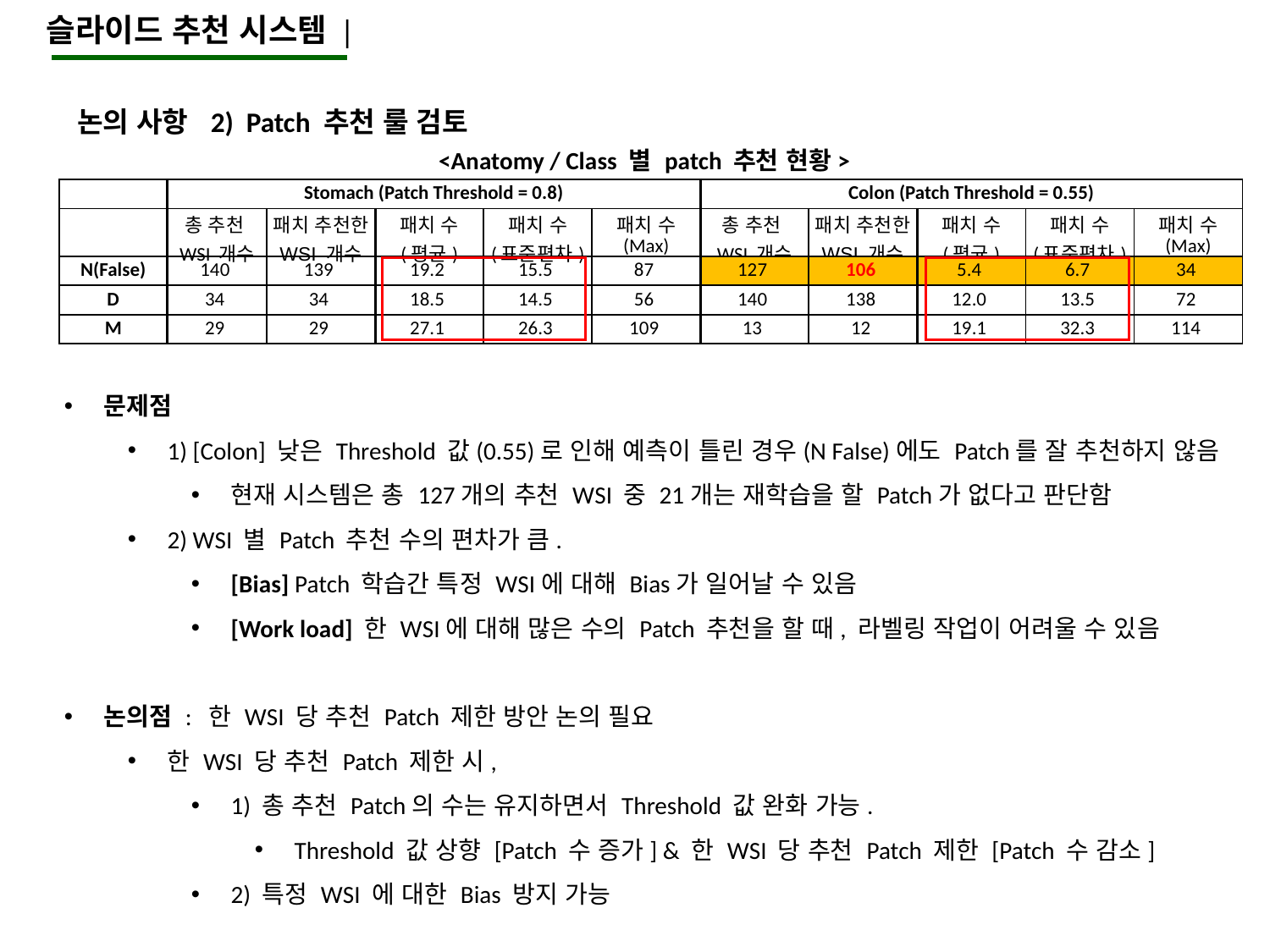

슬라이드 추천 시스템 |
논의 사항  2)  Patch 추천 룰 검토
<Anatomy / Class 별 patch 추천 현황>
|  | Stomach (Patch Threshold = 0.8) |  |  |  |  | Colon (Patch Threshold = 0.55) |  |  |  |  |
| --- | --- | --- | --- | --- | --- | --- | --- | --- | --- | --- |
|  | 총 추천 WSI 개수 | 패치 추천한 WSI 개수 | 패치 수 (평균) | 패치 수 (표준편차) | 패치 수 (Max) | 총 추천 WSI 개수 | 패치 추천한 WSI 개수 | 패치 수 (평균) | 패치 수 (표준편차) | 패치 수 (Max) |
| N(False) | 140 | 139 | 19.2 | 15.5 | 87 | 127 | 106 | 5.4 | 6.7 | 34 |
| D | 34 | 34 | 18.5 | 14.5 | 56 | 140 | 138 | 12.0 | 13.5 | 72 |
| M | 29 | 29 | 27.1 | 26.3 | 109 | 13 | 12 | 19.1 | 32.3 | 114 |

문제점
1) [Colon] 낮은 Threshold 값(0.55)로 인해 예측이 틀린 경우(N False)에도 Patch를 잘 추천하지 않음
현재 시스템은 총 127개의 추천 WSI 중 21개는 재학습을 할 Patch가 없다고 판단함
2) WSI 별 Patch 추천 수의 편차가 큼.
[Bias] Patch 학습간 특정 WSI에 대해 Bias가 일어날 수 있음
[Work load] 한 WSI에 대해 많은 수의 Patch 추천을 할 때, 라벨링 작업이 어려울 수 있음

논의점 :  한 WSI 당 추천 Patch 제한 방안 논의 필요
한 WSI 당 추천 Patch 제한 시,
1) 총 추천 Patch의 수는 유지하면서 Threshold 값 완화 가능.
Threshold 값 상향 [Patch 수 증가] & 한 WSI 당 추천 Patch 제한 [Patch 수 감소]
2) 특정 WSI 에 대한 Bias 방지 가능